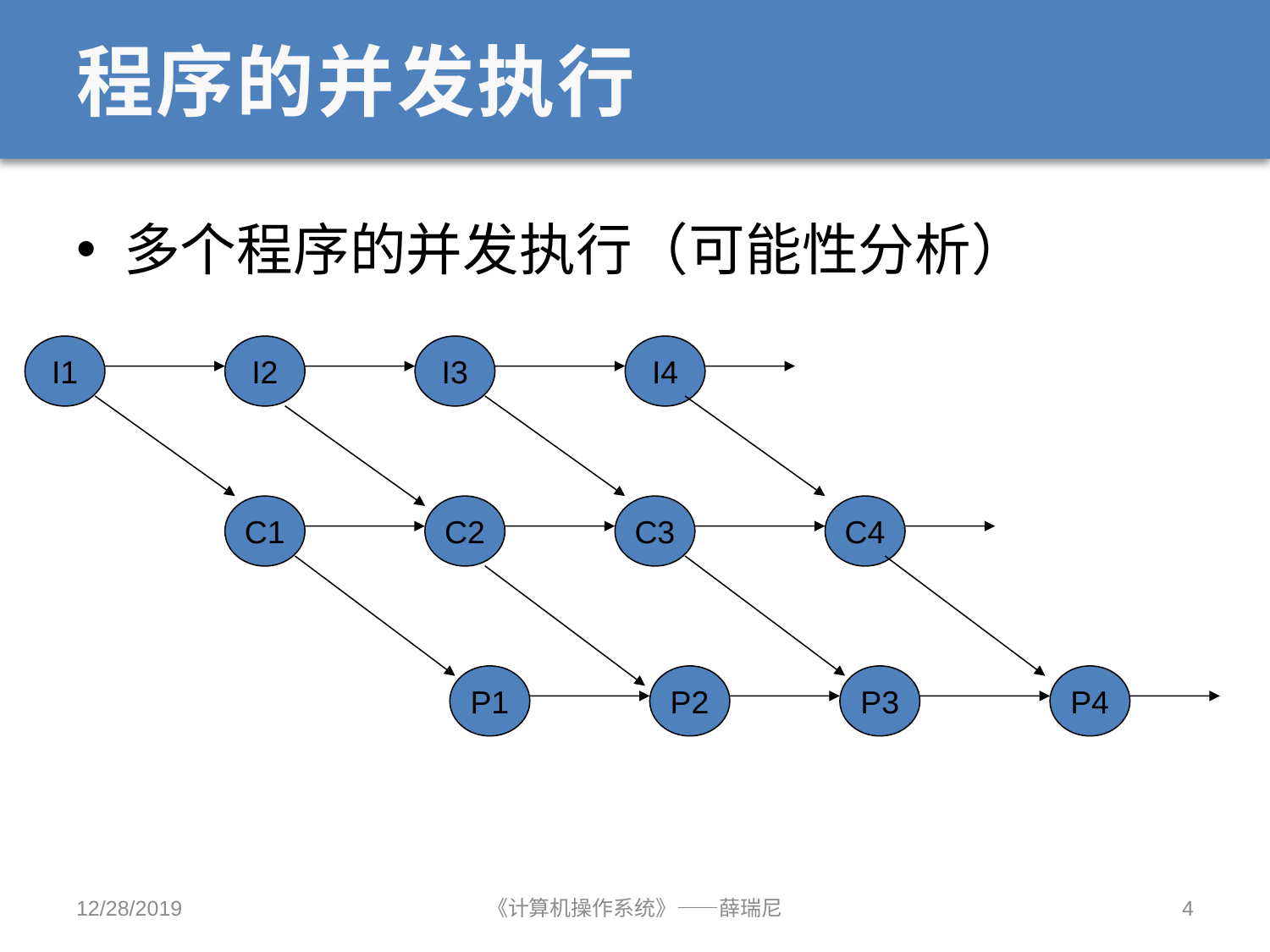

# 程序的并发执行
多个程序的并发执行（可能性分析）

I1
I2
I3
I4

C1
C2
C3
C4

P1
P2
P3
P4

12/28/2019
《计算机操作系统》——薛瑞尼
4